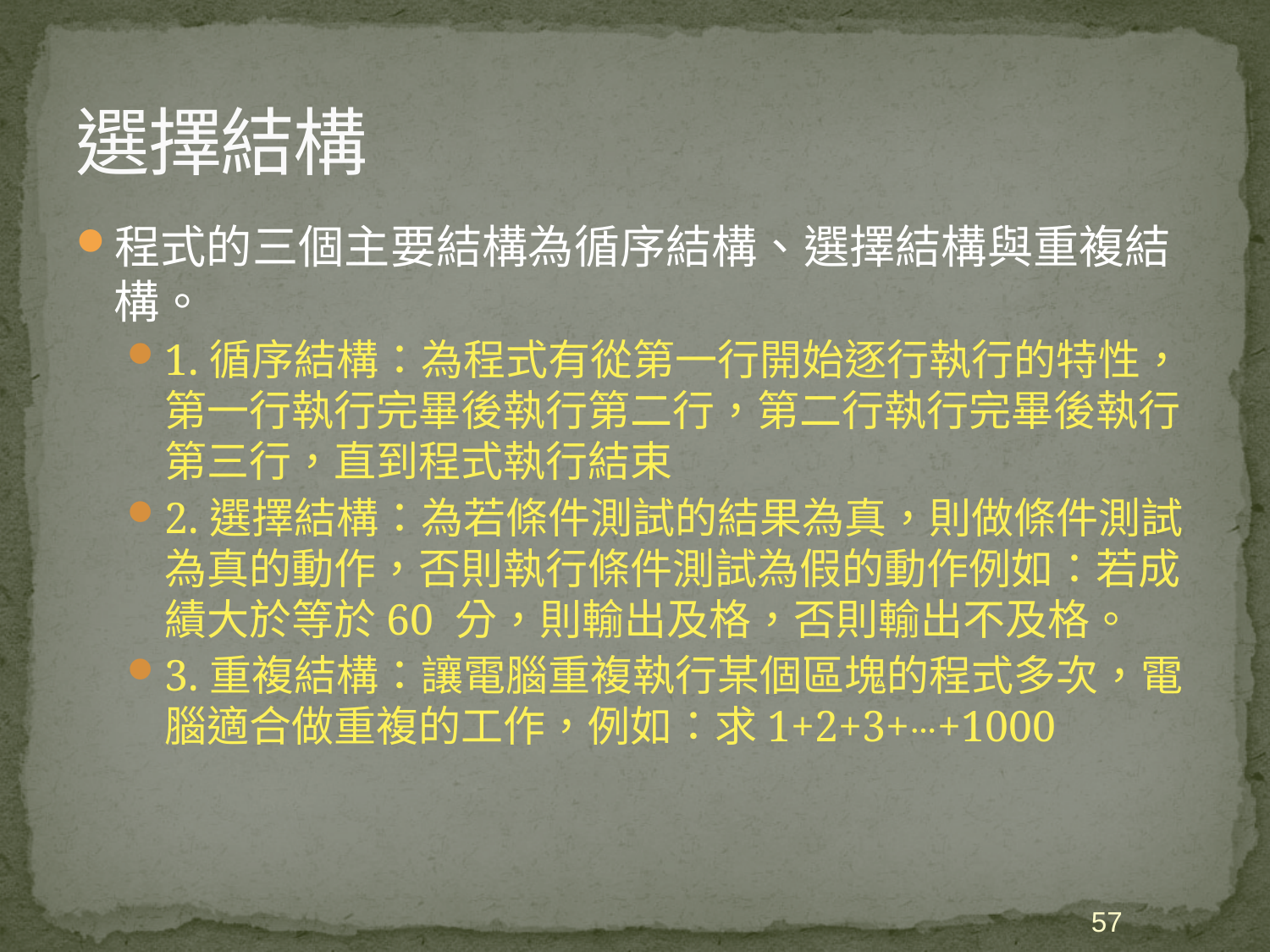

# 選擇結構
程式的三個主要結構為循序結構、選擇結構與重複結構。
1.循序結構：為程式有從第一行開始逐行執行的特性，第一行執行完畢後執行第二行，第二行執行完畢後執行第三行，直到程式執行結束
2.選擇結構：為若條件測試的結果為真，則做條件測試為真的動作，否則執行條件測試為假的動作例如：若成績大於等於60 分，則輸出及格，否則輸出不及格。
3.重複結構：讓電腦重複執行某個區塊的程式多次，電腦適合做重複的工作，例如：求1+2+3+⋯+1000

57